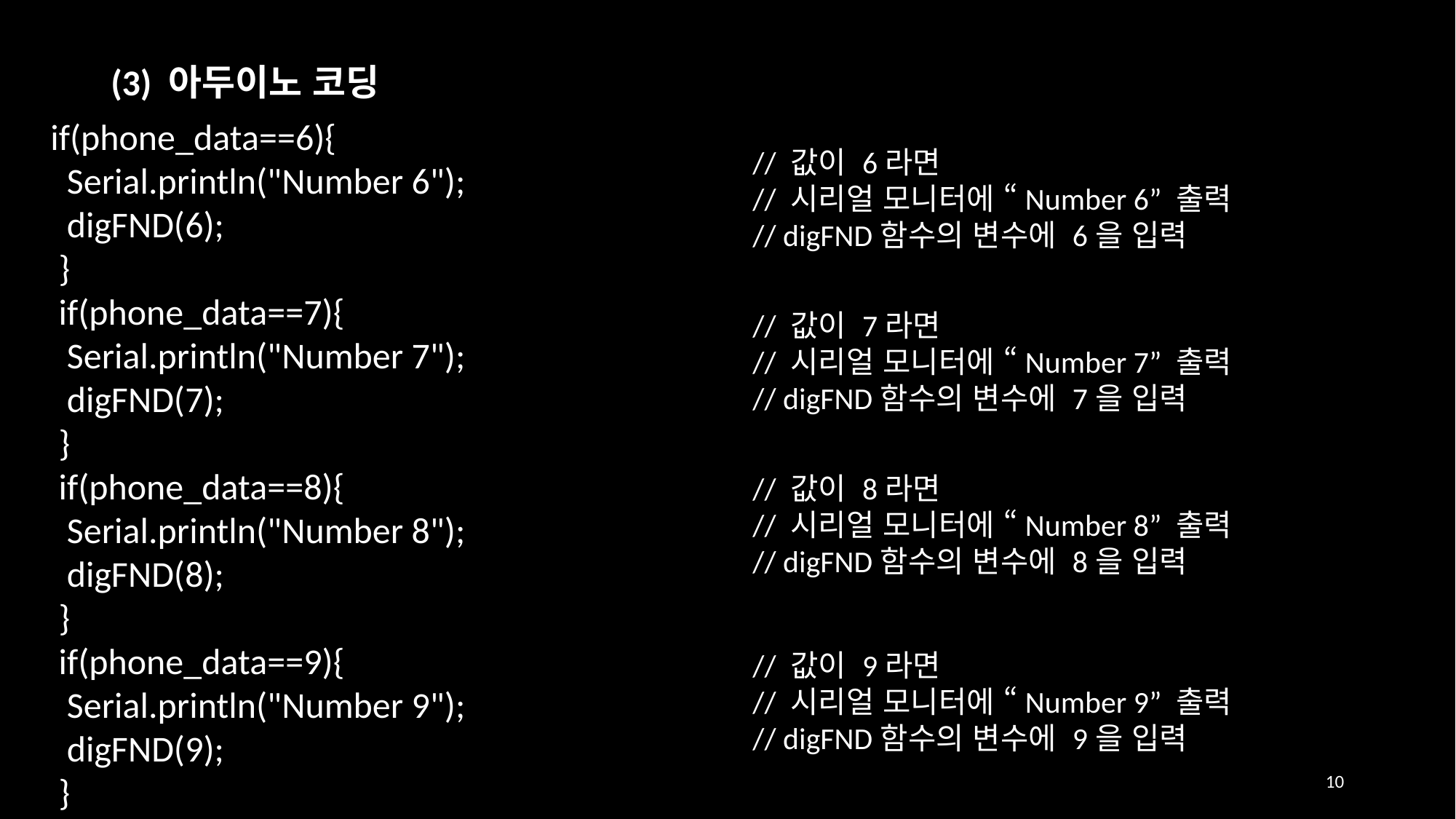

(3) 아두이노 코딩
if(phone_data==6){
  Serial.println("Number 6");
  digFND(6);
 }
 if(phone_data==7){
  Serial.println("Number 7");
  digFND(7);
 }
 if(phone_data==8){
  Serial.println("Number 8");
  digFND(8);
 }
 if(phone_data==9){
  Serial.println("Number 9");
  digFND(9);
 }
// 값이 6라면
// 시리얼 모니터에 “Number 6” 출력
// digFND함수의 변수에 6을 입력
// 값이 7라면
// 시리얼 모니터에 “Number 7” 출력
// digFND함수의 변수에 7을 입력
// 값이 8라면
// 시리얼 모니터에 “Number 8” 출력
// digFND함수의 변수에 8을 입력
// 값이 9라면
// 시리얼 모니터에 “Number 9” 출력
// digFND함수의 변수에 9을 입력
10